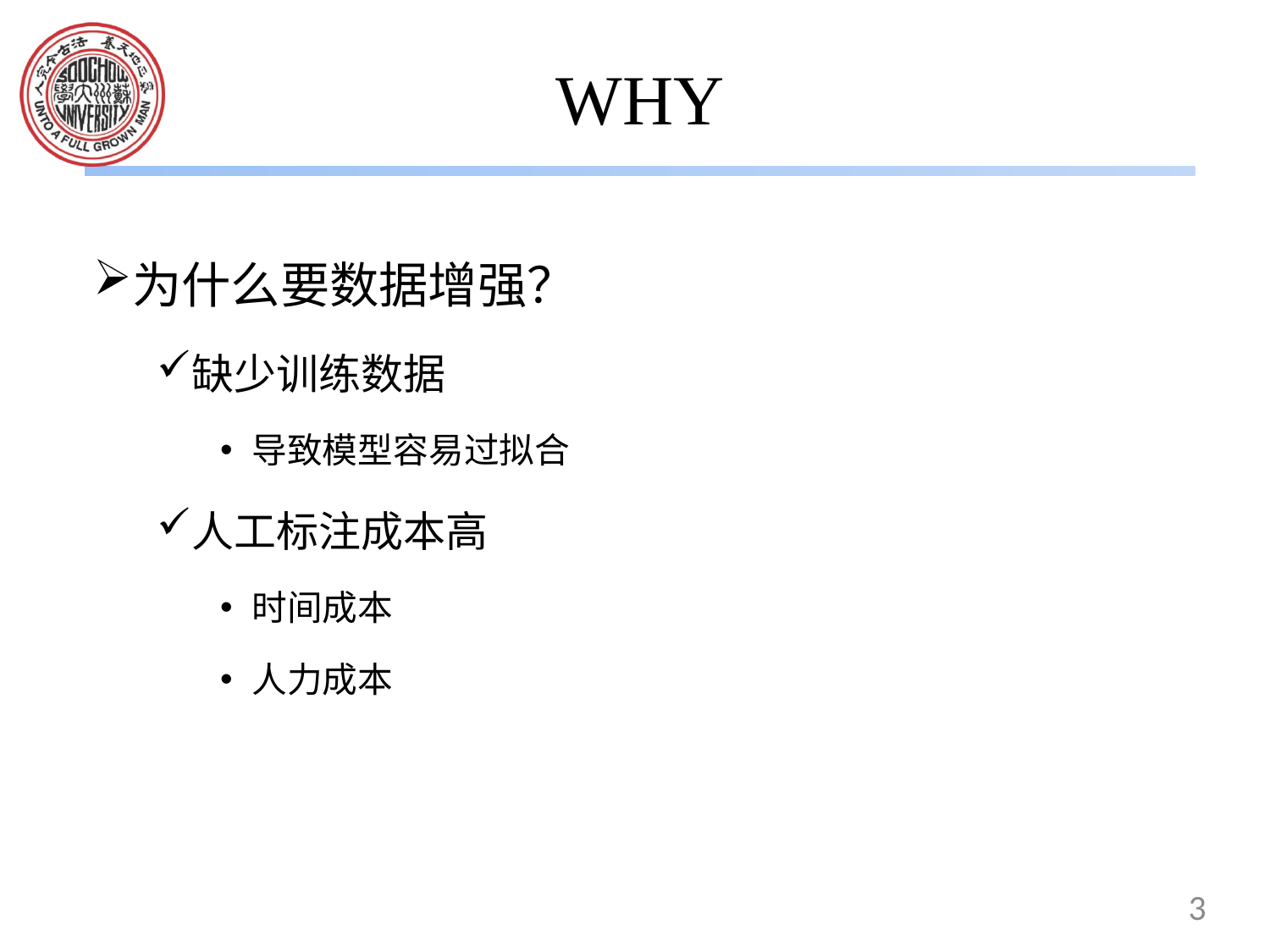

# WHY
为什么要数据增强？
缺少训练数据
导致模型容易过拟合
人工标注成本高
时间成本
人力成本

3